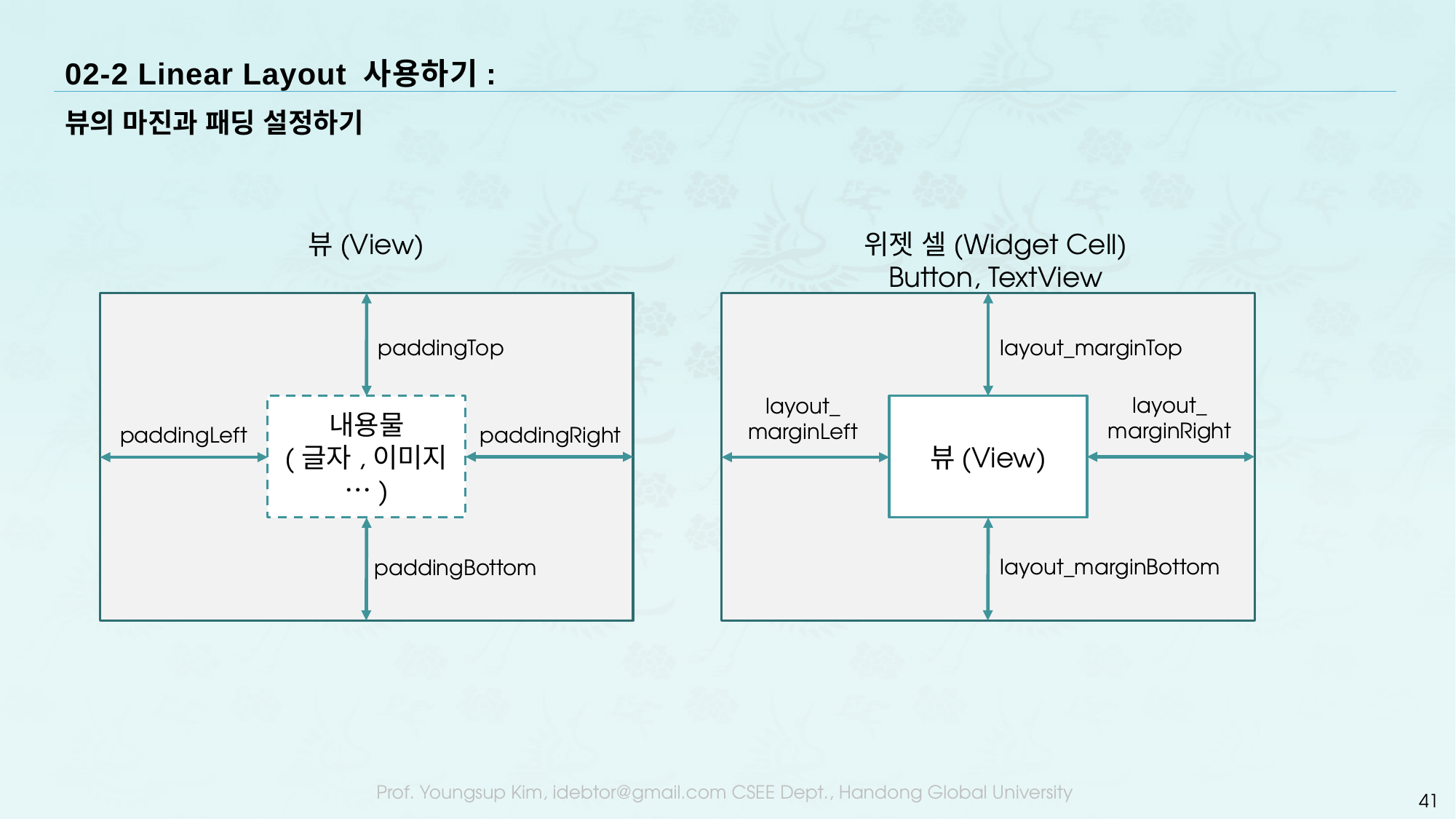

# 02-2 Linear Layout 사용하기:
뷰의 마진과 패딩 설정하기

뷰(View)
위젯 셀(Widget Cell)
Button, TextView

layout_marginTop
layout_
marginRight
layout_
marginLeft
뷰(View)
layout_marginBottom

paddingTop
내용물
(글자,이미지…)
paddingLeft
paddingRight
paddingBottom
41